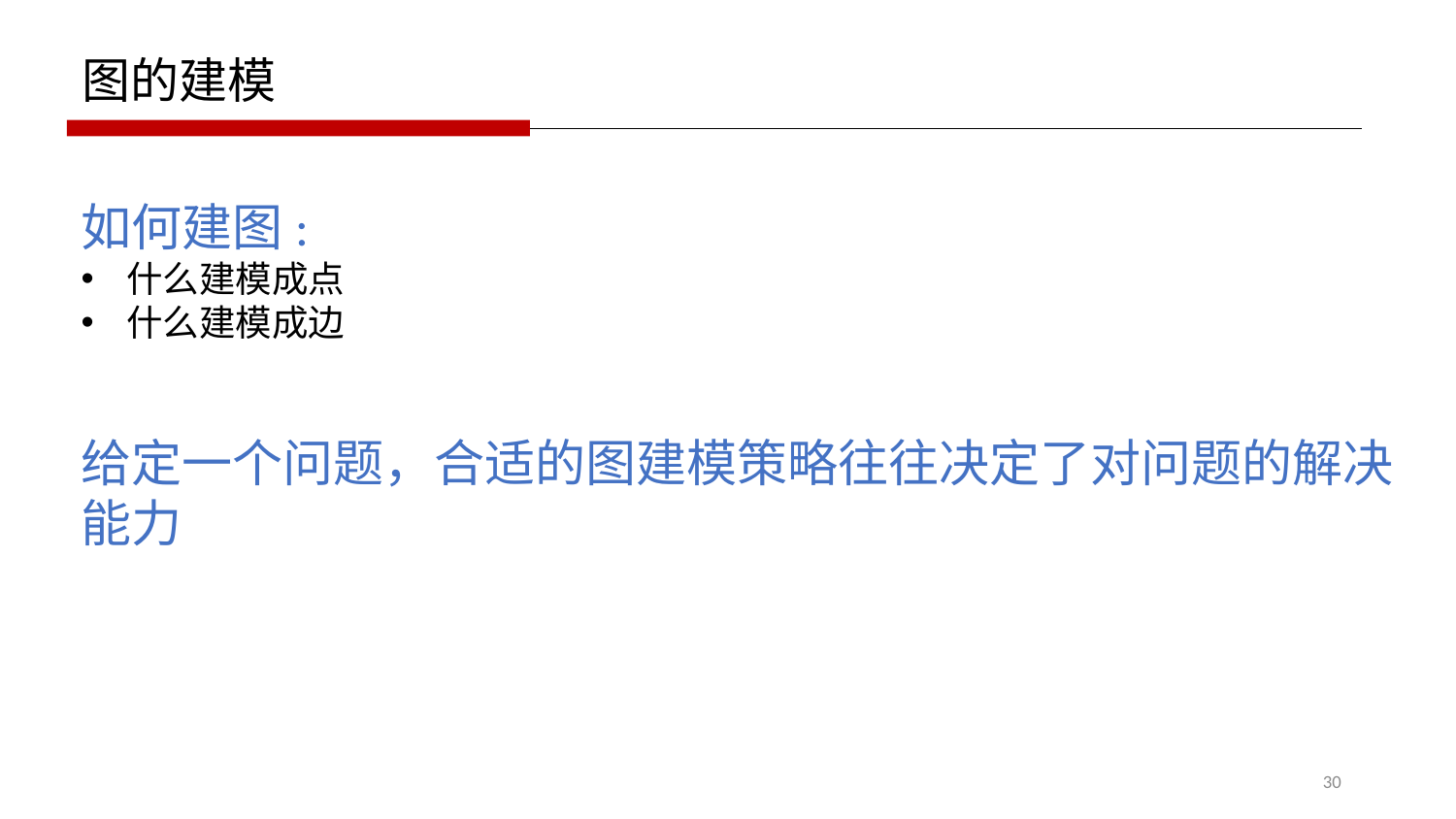

图的建模

如何建图:
什么建模成点
什么建模成边

给定一个问题，合适的图建模策略往往决定了对问题的解决能力
30